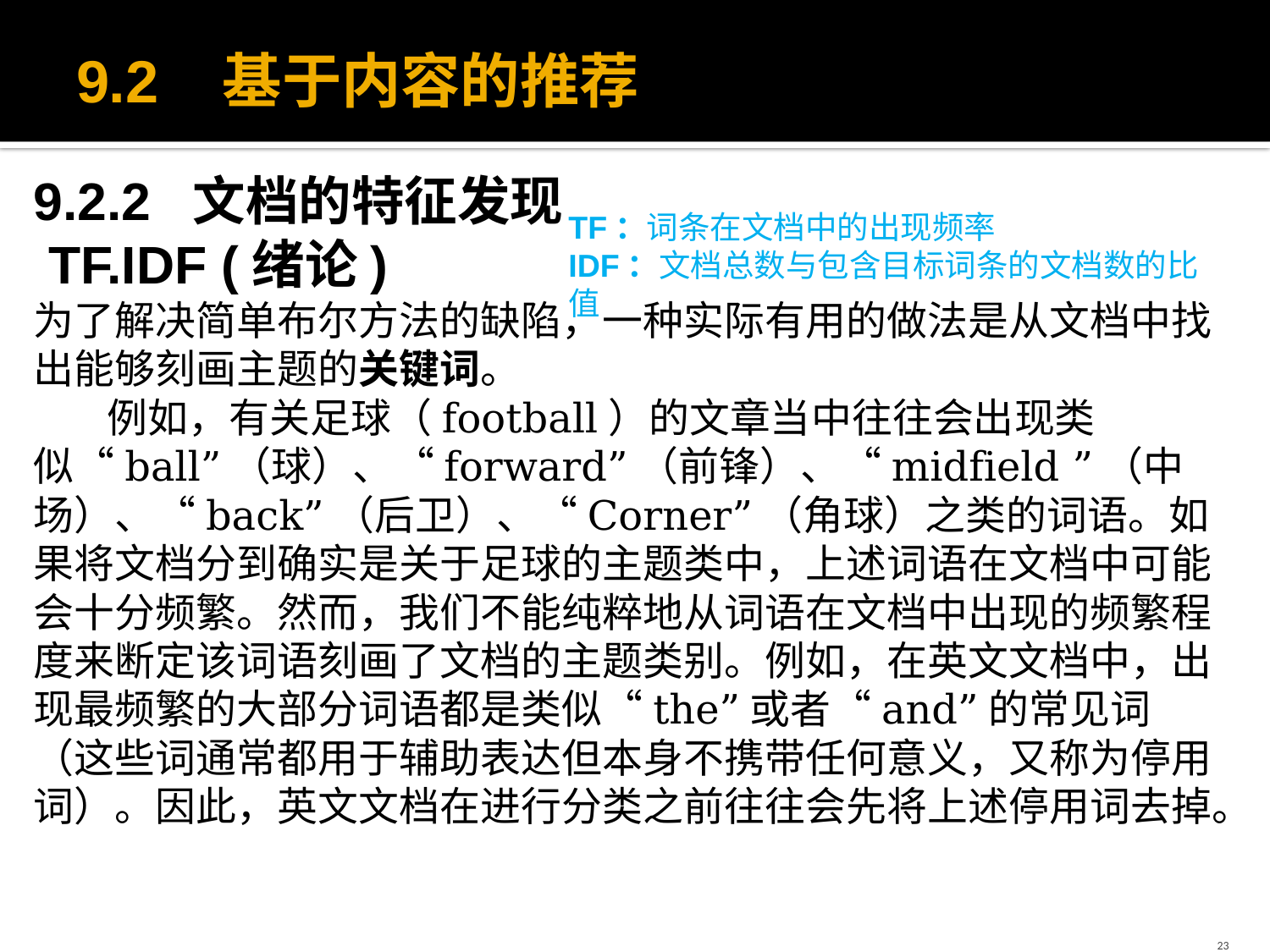

# 9.2   基于内容的推荐
9.2.2  文档的特征发现
 TF.IDF (绪论)
为了解决简单布尔方法的缺陷，一种实际有用的做法是从文档中找出能够刻画主题的关键词。
       例如，有关足球（football）的文章当中往往会出现类似“ball”（球）、“forward”（前锋）、“midfield ”（中场）、“back”（后卫）、“Corner”（角球）之类的词语。如果将文档分到确实是关于足球的主题类中，上述词语在文档中可能会十分频繁。然而，我们不能纯粹地从词语在文档中出现的频繁程度来断定该词语刻画了文档的主题类别。例如，在英文文档中，出现最频繁的大部分词语都是类似“the”或者“and”的常见词（这些词通常都用于辅助表达但本身不携带任何意义，又称为停用词）。因此，英文文档在进行分类之前往往会先将上述停用词去掉。

TF：词条在文档中的出现频率
IDF：文档总数与包含目标词条的文档数的比值
23